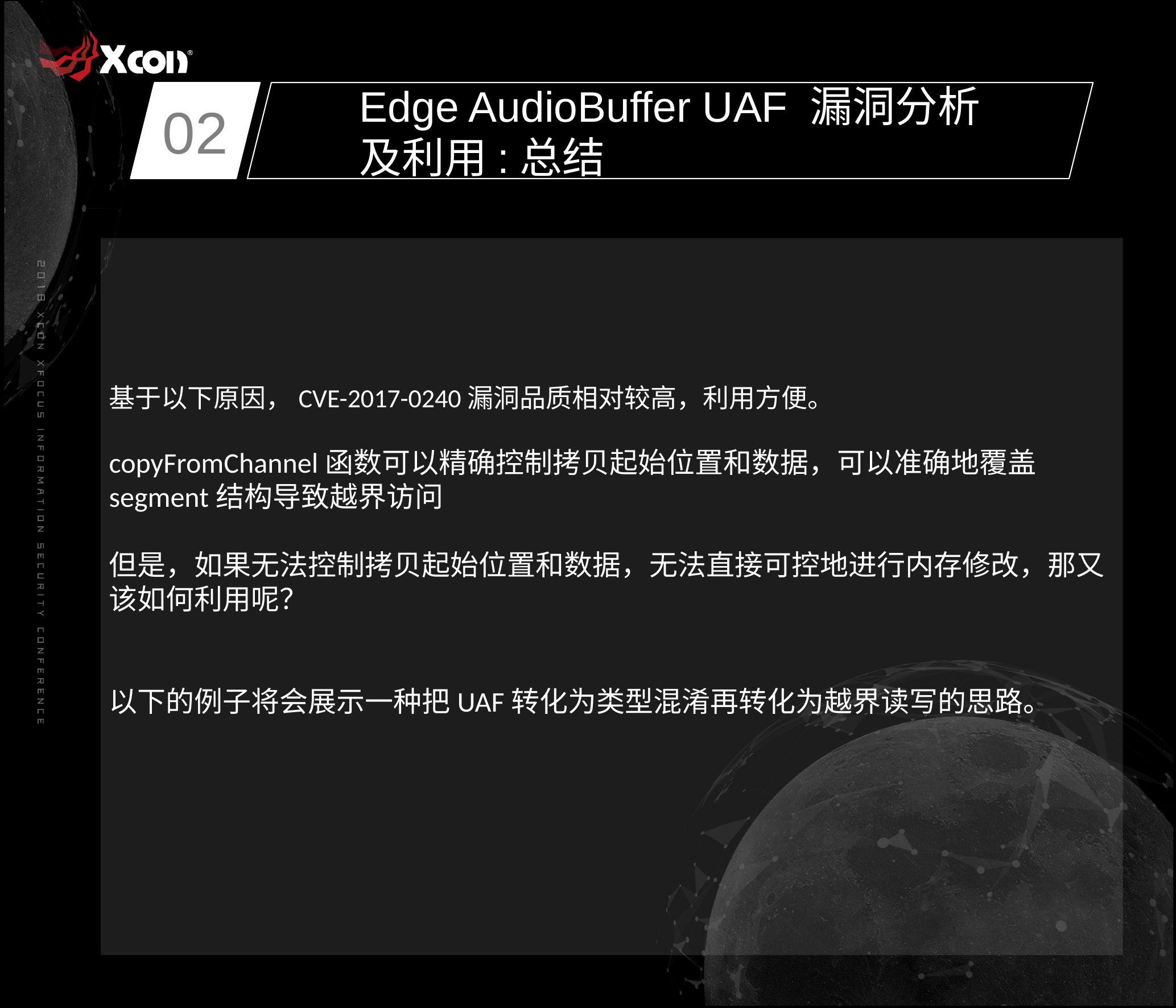

02
Edge AudioBuffer UAF 漏洞分析及利用:总结

基于以下原因，CVE-2017-0240漏洞品质相对较高，利用方便。

copyFromChannel函数可以精确控制拷贝起始位置和数据，可以准确地覆盖segment结构导致越界访问

但是，如果无法控制拷贝起始位置和数据，无法直接可控地进行内存修改，那又该如何利用呢？

以下的例子将会展示一种把UAF转化为类型混淆再转化为越界读写的思路。